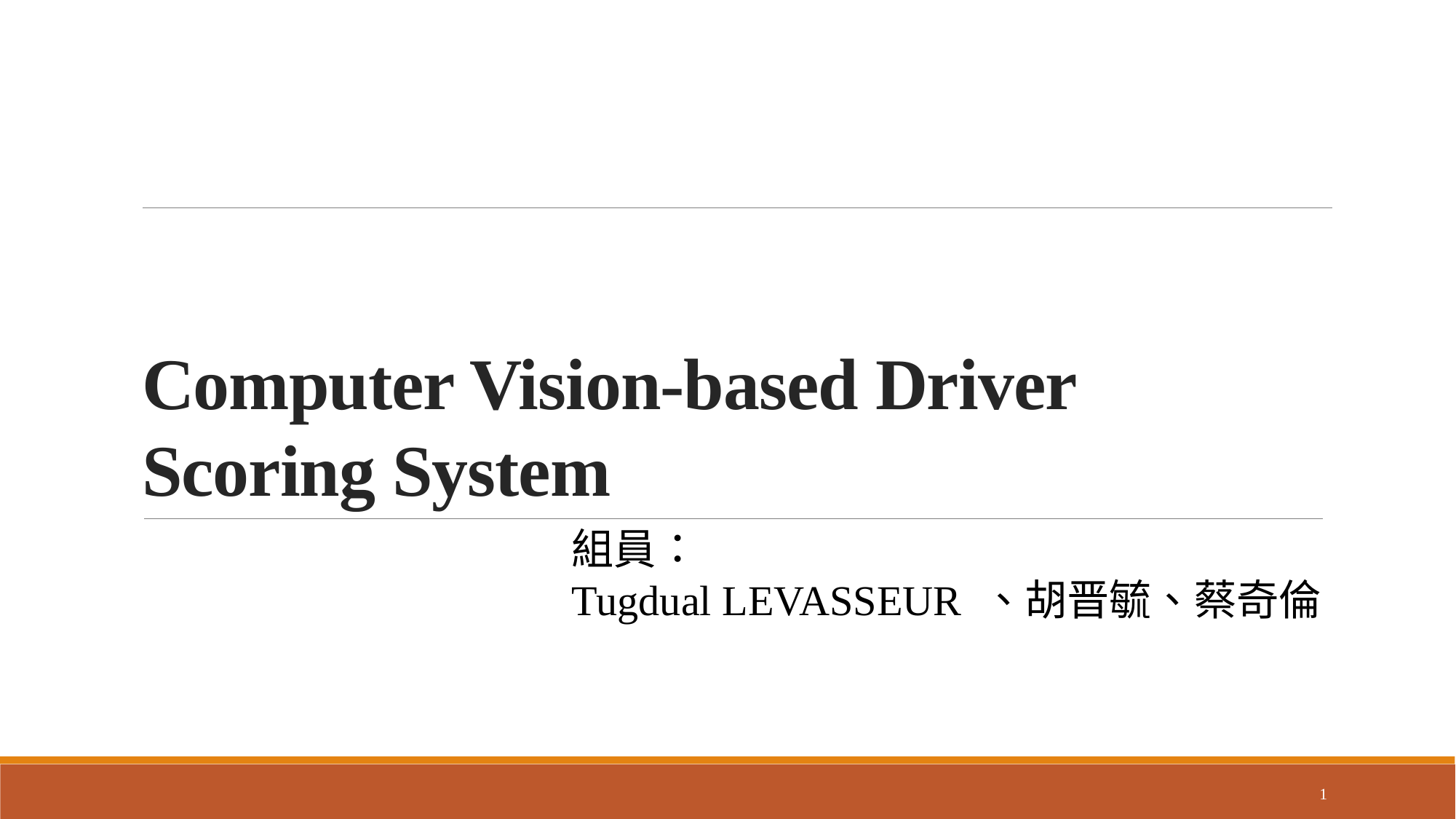

# Computer Vision-based Driver Scoring System
組員：
Tugdual LEVASSEUR 、胡晋毓、蔡奇倫
1